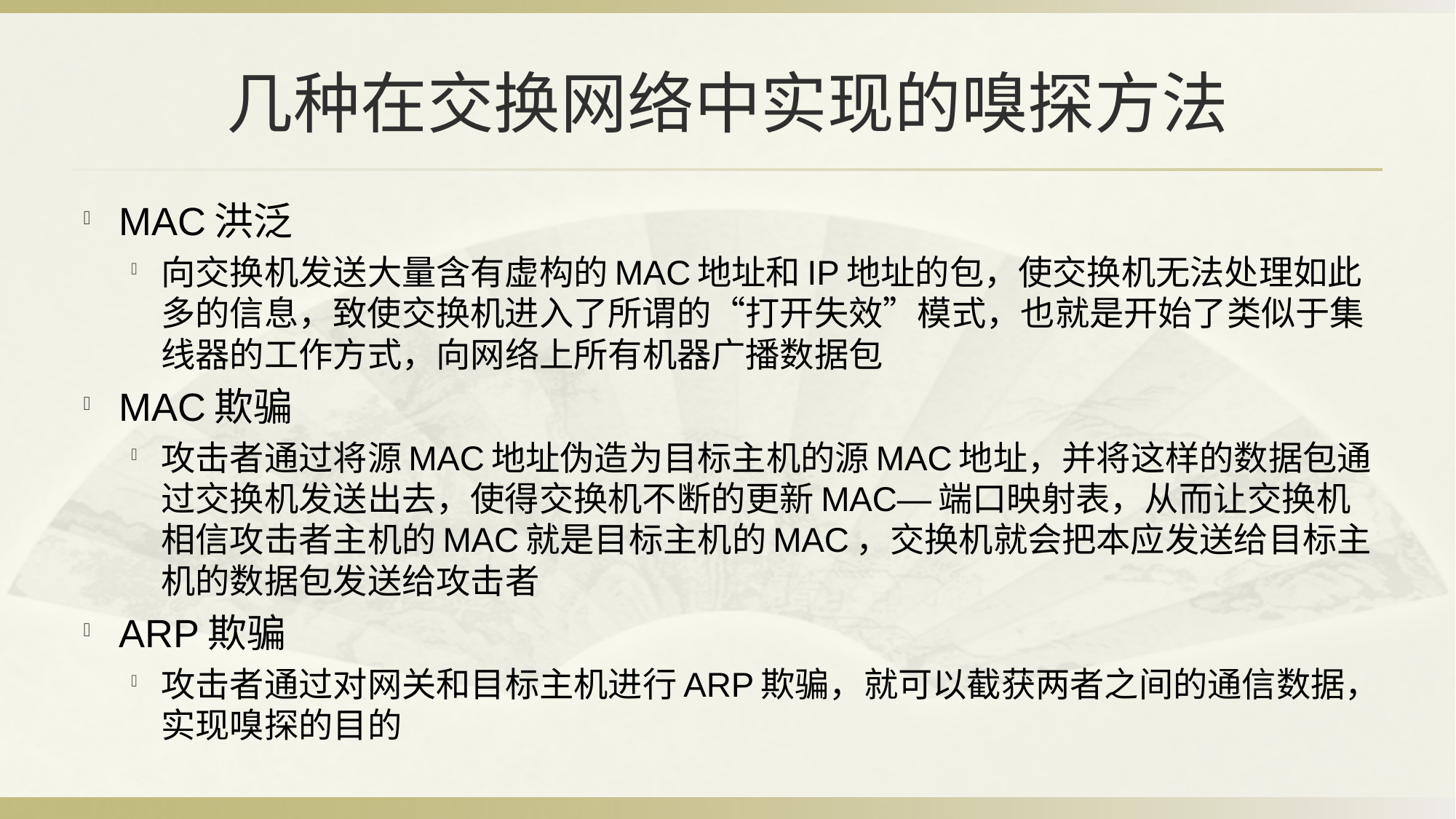

# 几种在交换网络中实现的嗅探方法
MAC洪泛
向交换机发送大量含有虚构的MAC地址和IP地址的包，使交换机无法处理如此多的信息，致使交换机进入了所谓的“打开失效”模式，也就是开始了类似于集线器的工作方式，向网络上所有机器广播数据包
MAC欺骗
攻击者通过将源MAC地址伪造为目标主机的源MAC地址，并将这样的数据包通过交换机发送出去，使得交换机不断的更新MAC—端口映射表，从而让交换机相信攻击者主机的MAC就是目标主机的MAC，交换机就会把本应发送给目标主机的数据包发送给攻击者
ARP欺骗
攻击者通过对网关和目标主机进行ARP欺骗，就可以截获两者之间的通信数据，实现嗅探的目的